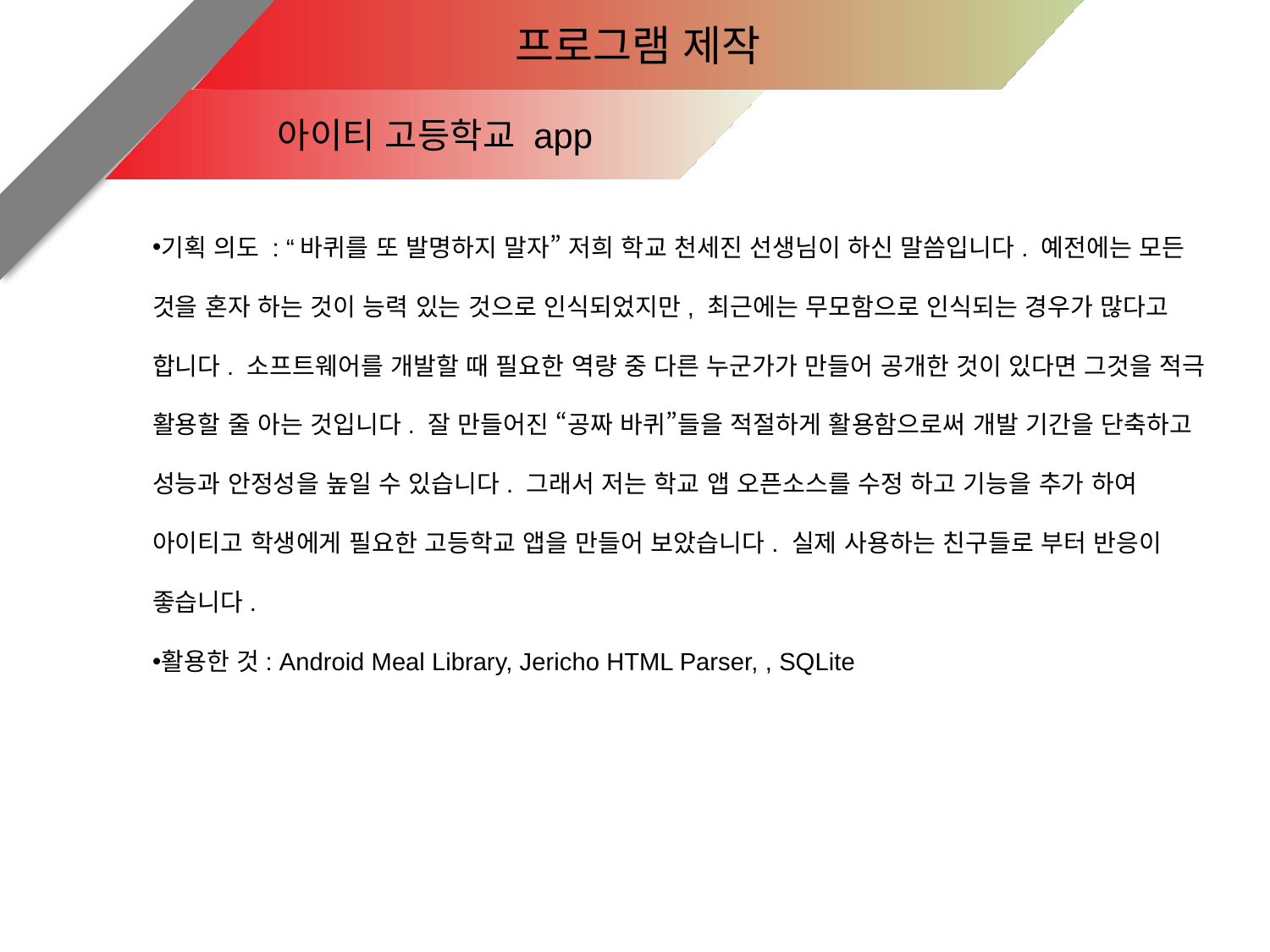

프로그램 제작
아이티 고등학교 app
기획 의도 : “바퀴를 또 발명하지 말자” 저희 학교 천세진 선생님이 하신 말씀입니다. 예전에는 모든 것을 혼자 하는 것이 능력 있는 것으로 인식되었지만, 최근에는 무모함으로 인식되는 경우가 많다고 합니다. 소프트웨어를 개발할 때 필요한 역량 중 다른 누군가가 만들어 공개한 것이 있다면 그것을 적극 활용할 줄 아는 것입니다. 잘 만들어진 “공짜 바퀴”들을 적절하게 활용함으로써 개발 기간을 단축하고 성능과 안정성을 높일 수 있습니다. 그래서 저는 학교 앱 오픈소스를 수정 하고 기능을 추가 하여 아이티고 학생에게 필요한 고등학교 앱을 만들어 보았습니다. 실제 사용하는 친구들로 부터 반응이 좋습니다.
활용한 것: Android Meal Library, Jericho HTML Parser, , SQLite